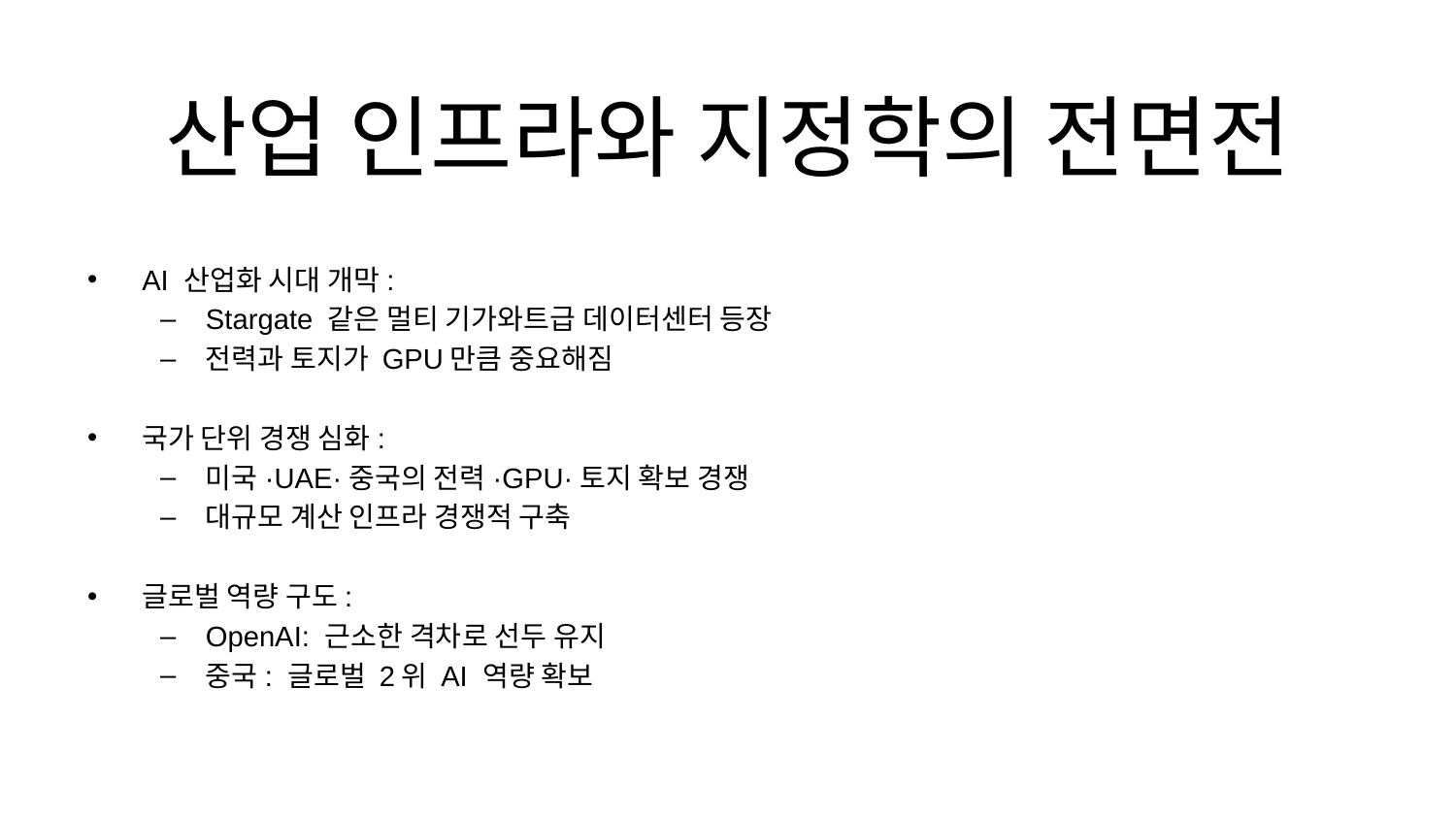

# 산업 인프라와 지정학의 전면전
AI 산업화 시대 개막:
Stargate 같은 멀티 기가와트급 데이터센터 등장
전력과 토지가 GPU만큼 중요해짐

국가 단위 경쟁 심화:
미국·UAE·중국의 전력·GPU·토지 확보 경쟁
대규모 계산 인프라 경쟁적 구축

글로벌 역량 구도:
OpenAI: 근소한 격차로 선두 유지
중국: 글로벌 2위 AI 역량 확보